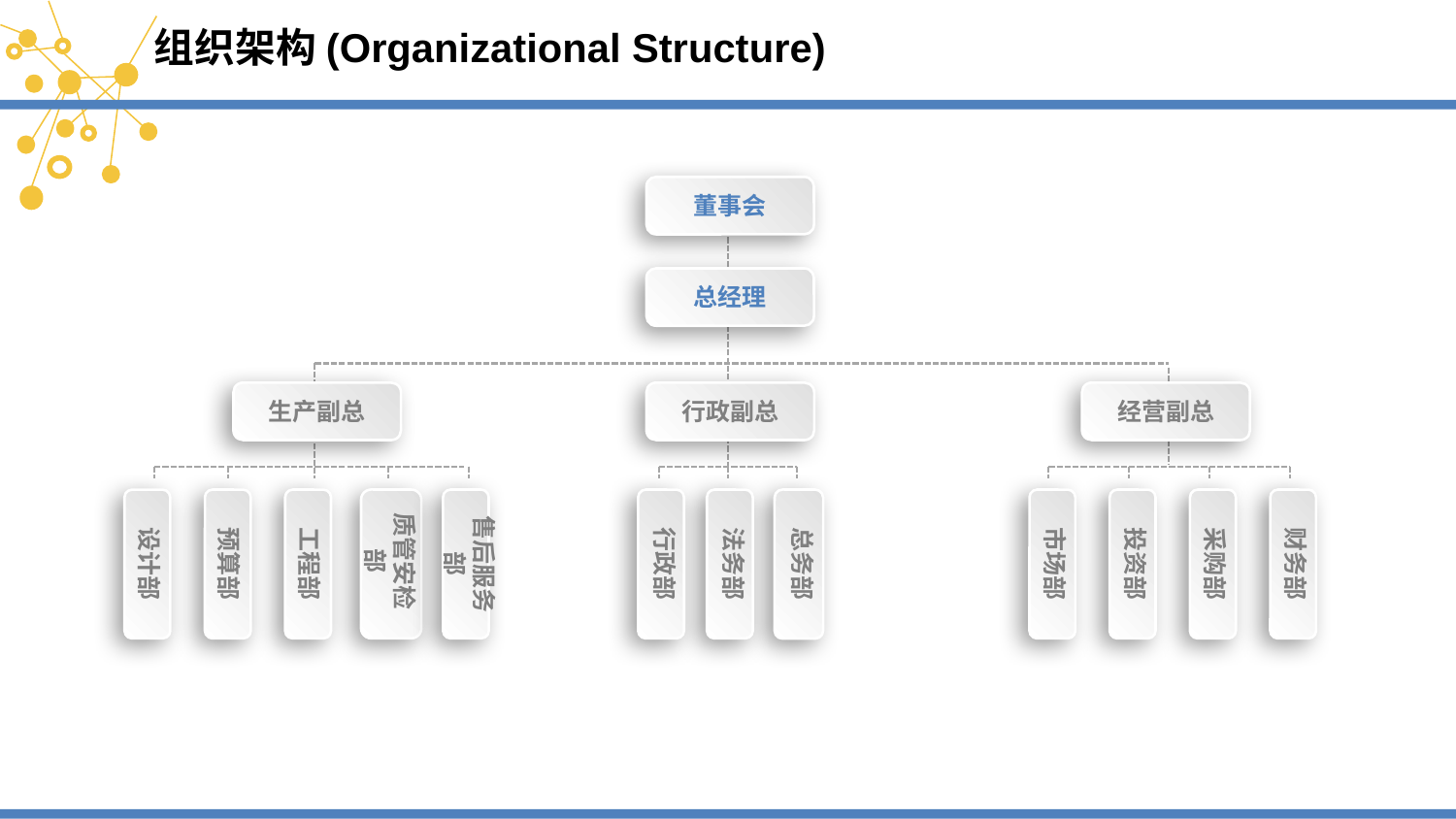

组织架构(Organizational Structure)

董事会

总经理

生产副总

行政副总

经营副总

设计部

预算部

工程部
质管安检部

售后服务部

行政部

法务部

总务部

市场部

投资部

采购部

财务部